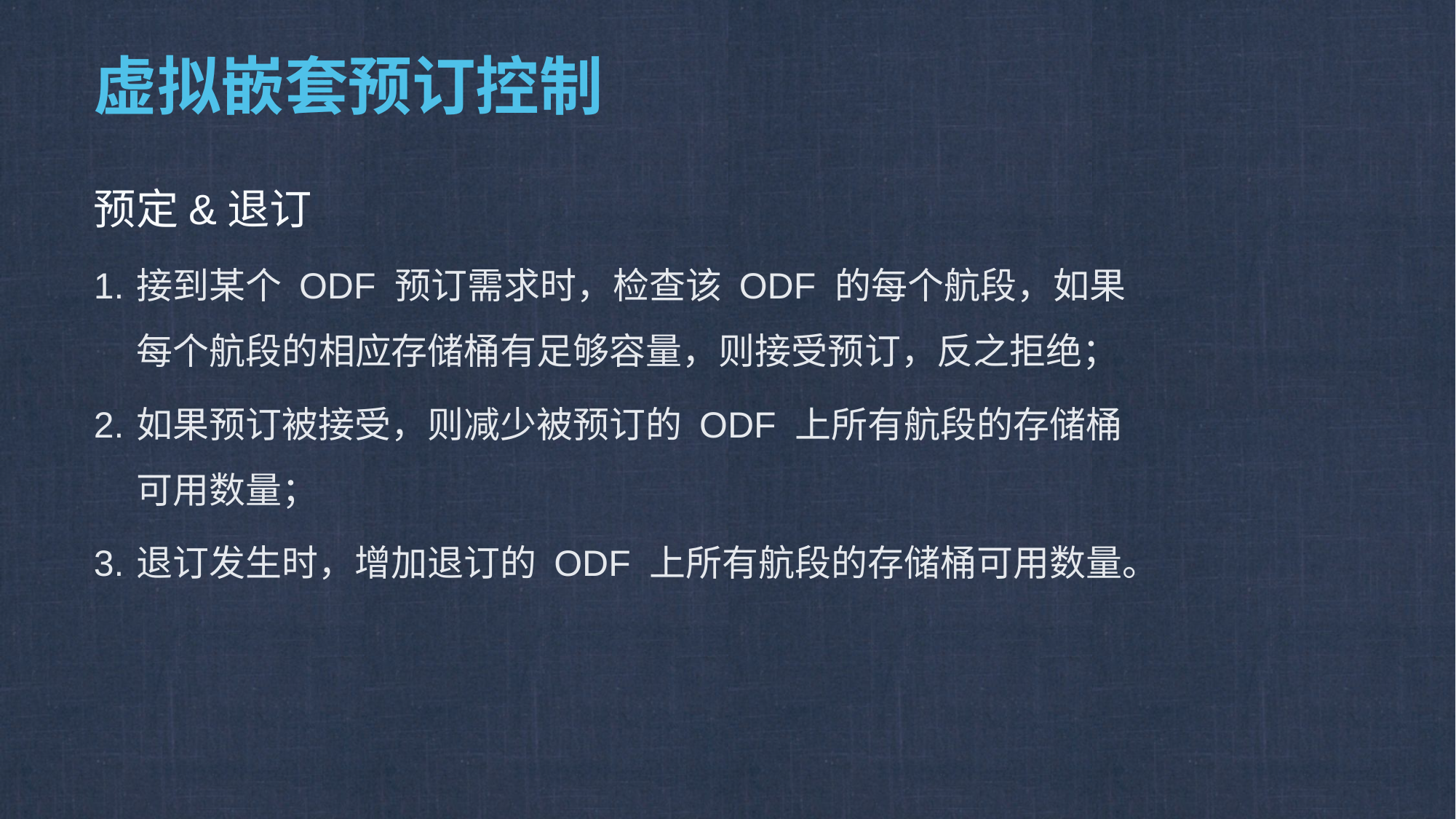

# 虚拟嵌套预订控制
预定&退订
接到某个 ODF 预订需求时，检查该 ODF 的每个航段，如果每个航段的相应存储桶有足够容量，则接受预订，反之拒绝；
如果预订被接受，则减少被预订的 ODF 上所有航段的存储桶可用数量；
退订发生时，增加退订的 ODF 上所有航段的存储桶可用数量。